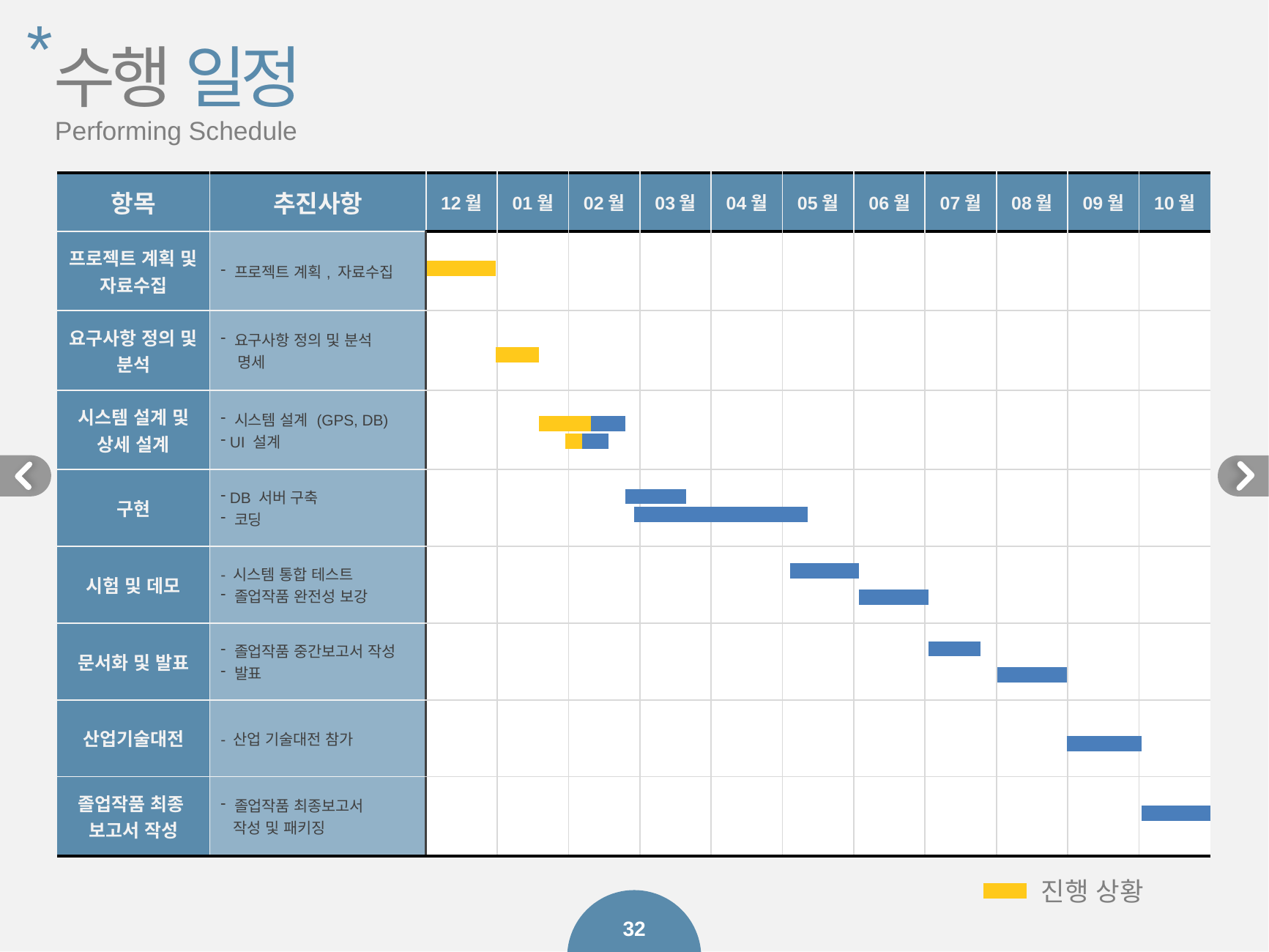

*
수행 일정
Performing Schedule
| 항목 | 추진사항 | 12월 | 01월 | 02월 | 03월 | 04월 | 05월 | 06월 | 07월 | 08월 | 09월 | 10월 |
| --- | --- | --- | --- | --- | --- | --- | --- | --- | --- | --- | --- | --- |
| 프로젝트 계획 및 자료수집 | 프로젝트 계획, 자료수집 |  |  |  |  |  |  |  |  |  |  |  |
| 요구사항 정의 및 분석 | 요구사항 정의 및 분석 명세 |  |  |  |  |  |  |  |  |  |  |  |
| 시스템 설계 및 상세 설계 | 시스템 설계 (GPS, DB) UI 설계 |  |  |  |  |  |  |  |  |  |  |  |
| 구현 | DB 서버 구축 코딩 |  |  |  |  |  |  |  |  |  |  |  |
| 시험 및 데모 | - 시스템 통합 테스트 졸업작품 완전성 보강 |  |  |  |  |  |  |  |  |  |  |  |
| 문서화 및 발표 | 졸업작품 중간보고서 작성 발표 |  |  |  |  |  |  |  |  |  |  |  |
| 산업기술대전 | - 산업 기술대전 참가 |  |  |  |  |  |  |  |  |  |  |  |
| 졸업작품 최종 보고서 작성 | 졸업작품 최종보고서 작성 및 패키징 |  |  |  |  |  |  |  |  |  |  |  |

진행 상황